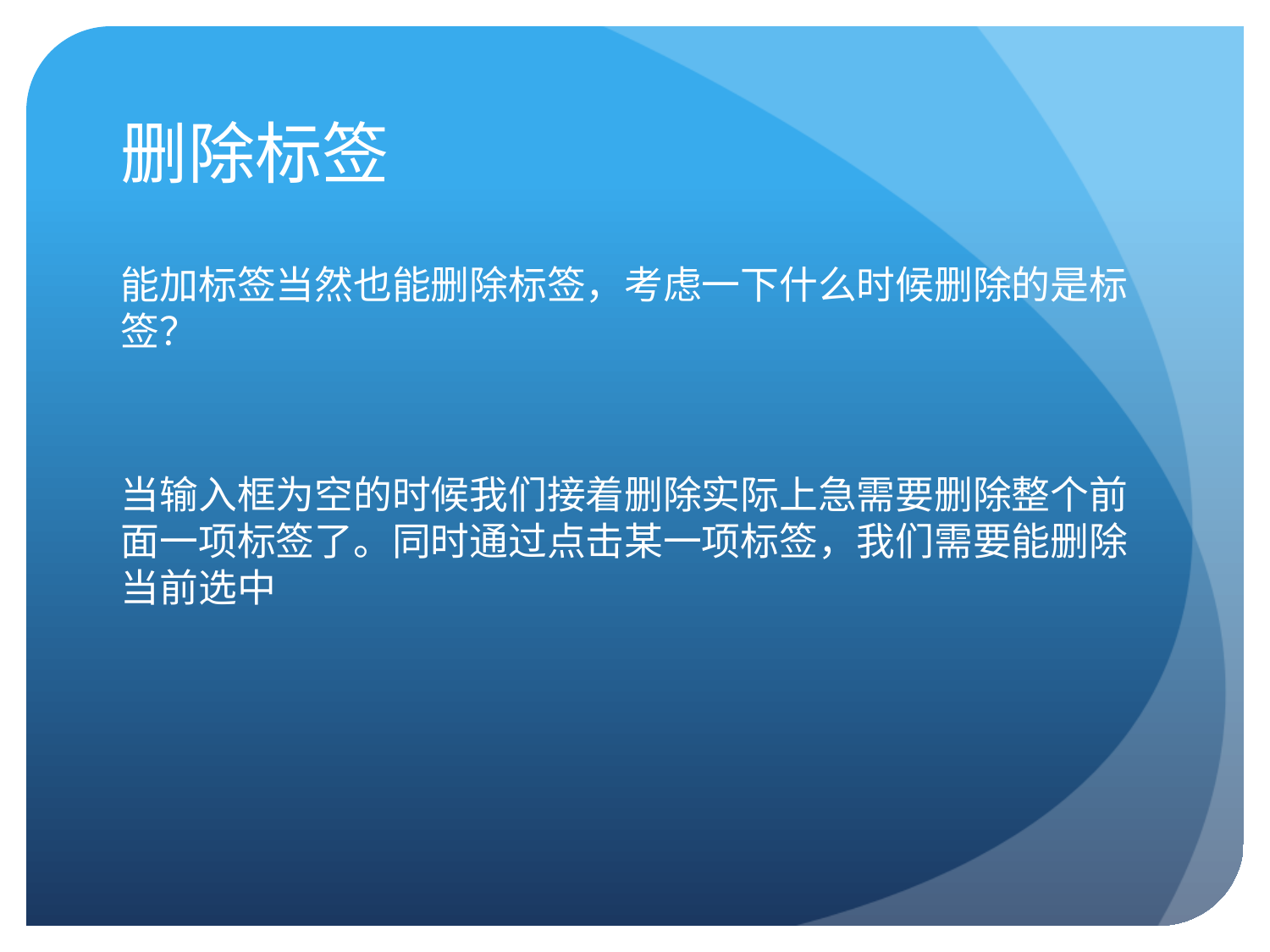

# 删除标签
能加标签当然也能删除标签，考虑一下什么时候删除的是标签？

当输入框为空的时候我们接着删除实际上急需要删除整个前面一项标签了。同时通过点击某一项标签，我们需要能删除当前选中